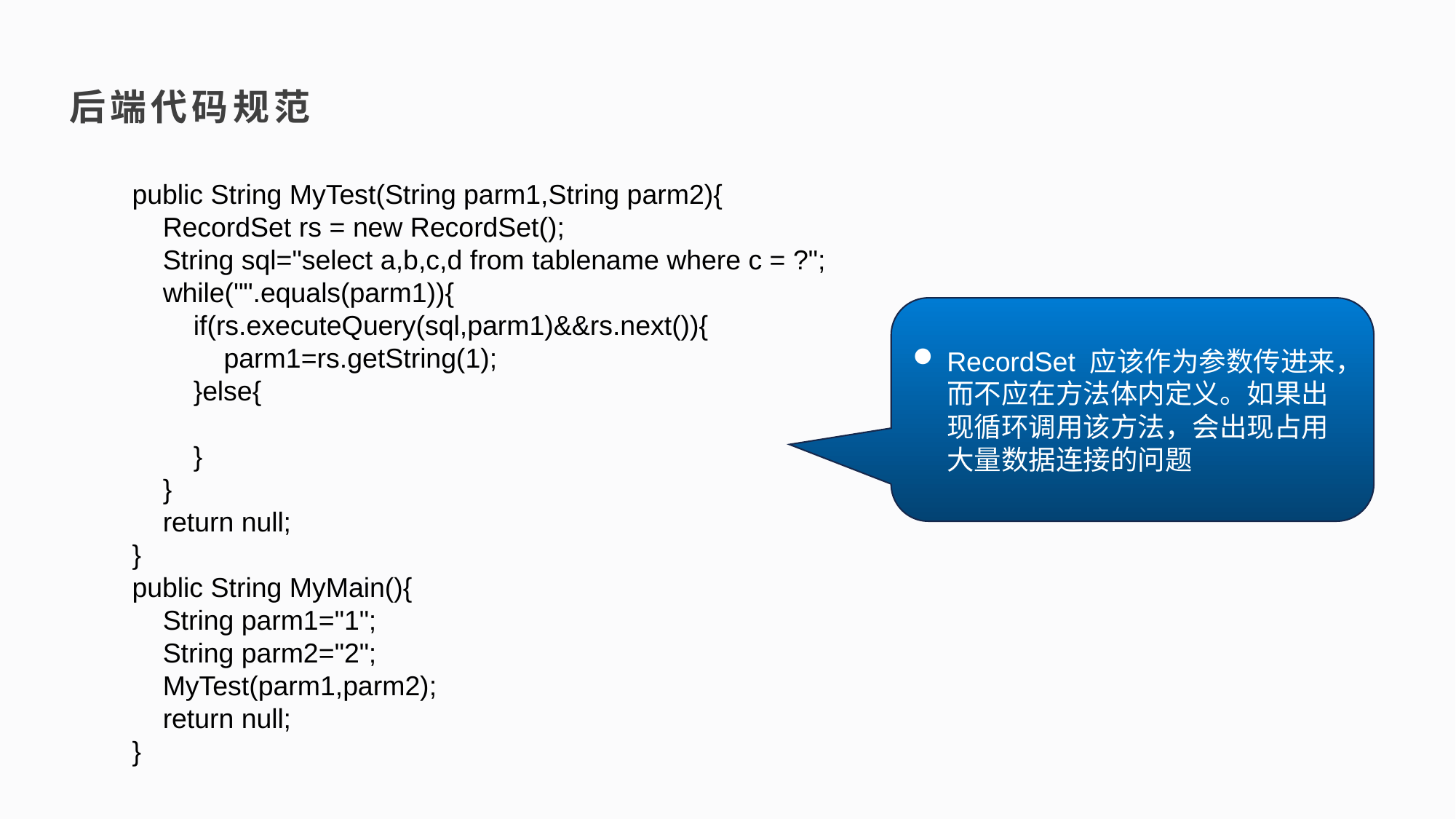

后端代码规范
    public String MyTest(String parm1,String parm2){
        RecordSet rs = new RecordSet();
        String sql="select a,b,c,d from tablename where c = ?";
        while("".equals(parm1)){
            if(rs.executeQuery(sql,parm1)&&rs.next()){
                parm1=rs.getString(1);
            }else{

            }
        }
        return null;
    }
    public String MyMain(){
        String parm1="1";
        String parm2="2";
        MyTest(parm1,parm2);
        return null;
    }
RecordSet 应该作为参数传进来，而不应在方法体内定义。如果出现循环调用该方法，会出现占用大量数据连接的问题